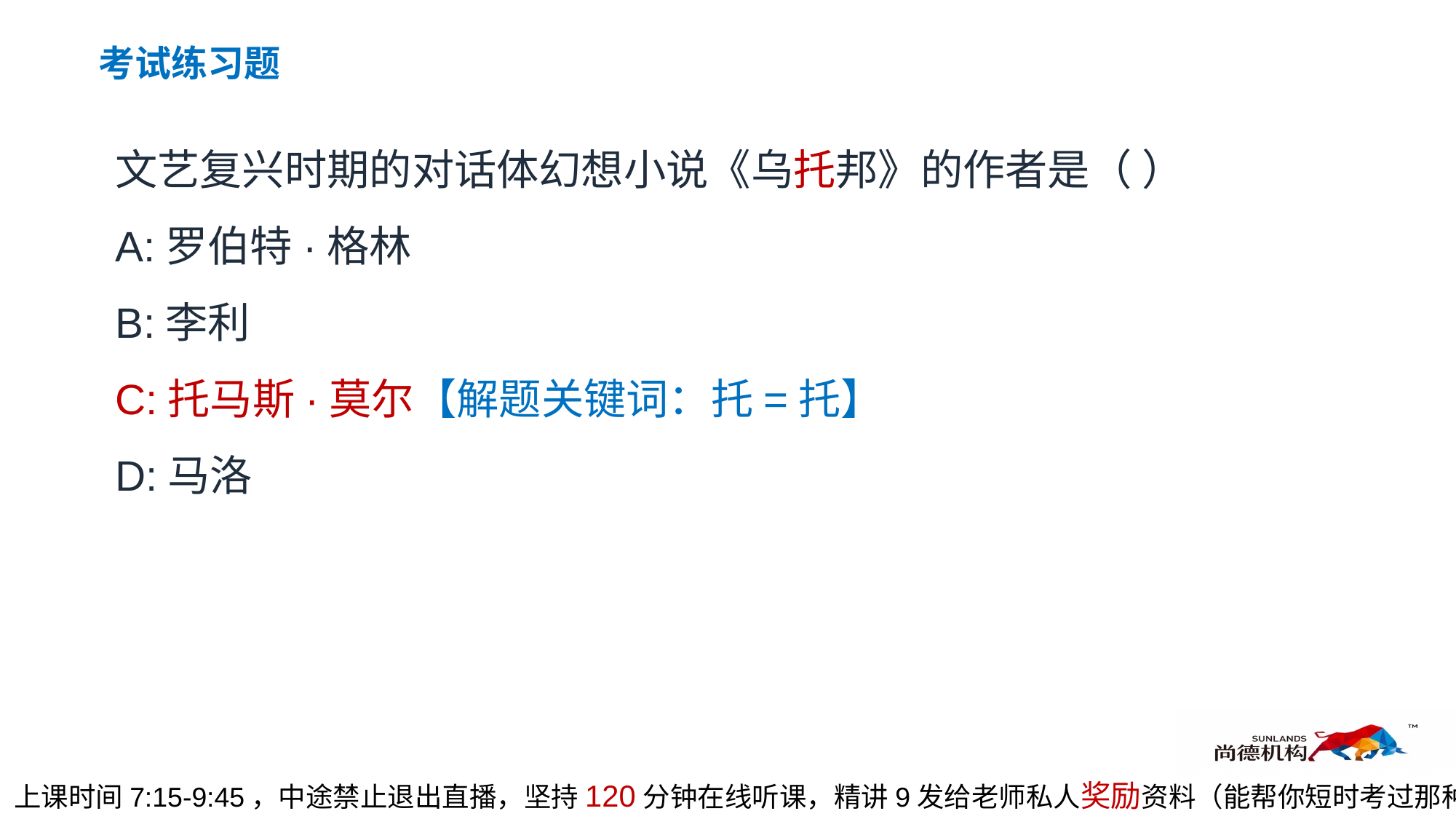

考试练习题
文艺复兴时期的对话体幻想小说《乌托邦》的作者是（ ）
A:罗伯特·格林
B:李利
C:托马斯·莫尔【解题关键词：托=托】
D:马洛